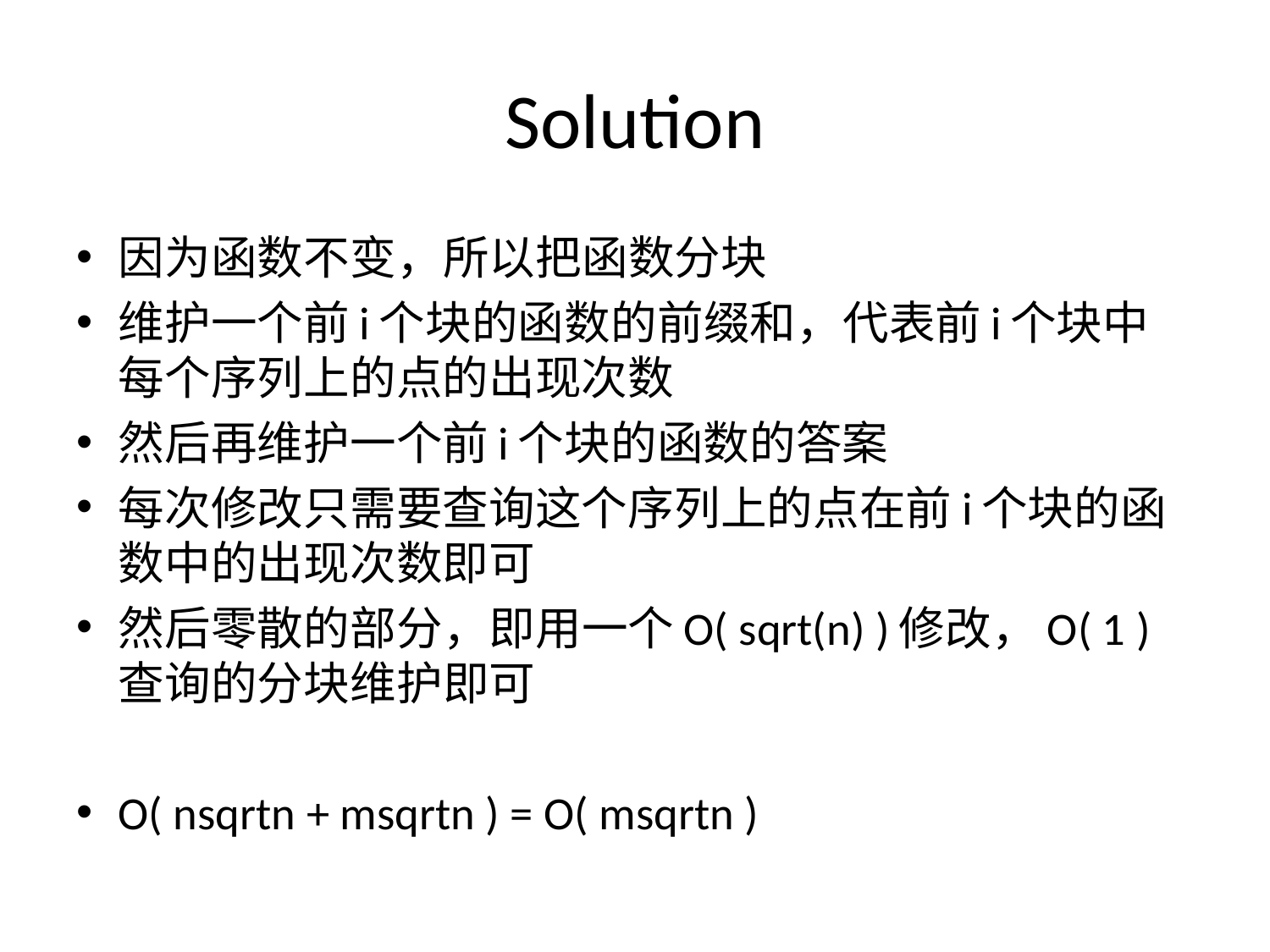

# Solution
因为函数不变，所以把函数分块
维护一个前i个块的函数的前缀和，代表前i个块中每个序列上的点的出现次数
然后再维护一个前i个块的函数的答案
每次修改只需要查询这个序列上的点在前i个块的函数中的出现次数即可
然后零散的部分，即用一个O( sqrt(n) )修改，O( 1 )查询的分块维护即可

O( nsqrtn + msqrtn ) = O( msqrtn )